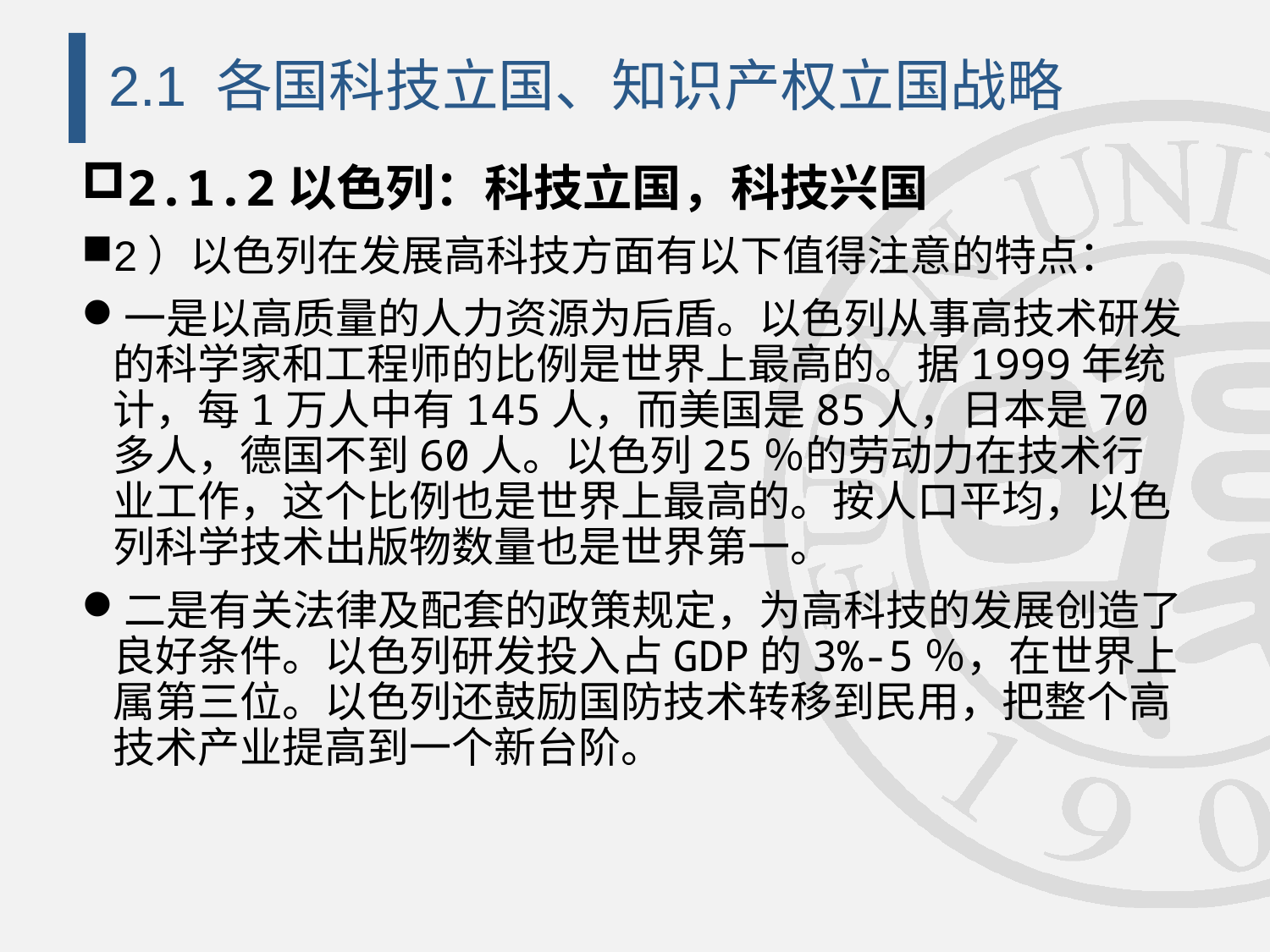

# 2.1 各国科技立国、知识产权立国战略
2.1.2以色列：科技立国，科技兴国
2）以色列在发展高科技方面有以下值得注意的特点：
一是以高质量的人力资源为后盾。以色列从事高技术研发的科学家和工程师的比例是世界上最高的。据1999年统计，每1万人中有145人，而美国是85人，日本是70多人，德国不到60人。以色列25％的劳动力在技术行业工作，这个比例也是世界上最高的。按人口平均，以色列科学技术出版物数量也是世界第一。
二是有关法律及配套的政策规定，为高科技的发展创造了良好条件。以色列研发投入占GDP的3%-5％，在世界上属第三位。以色列还鼓励国防技术转移到民用，把整个高技术产业提高到一个新台阶。